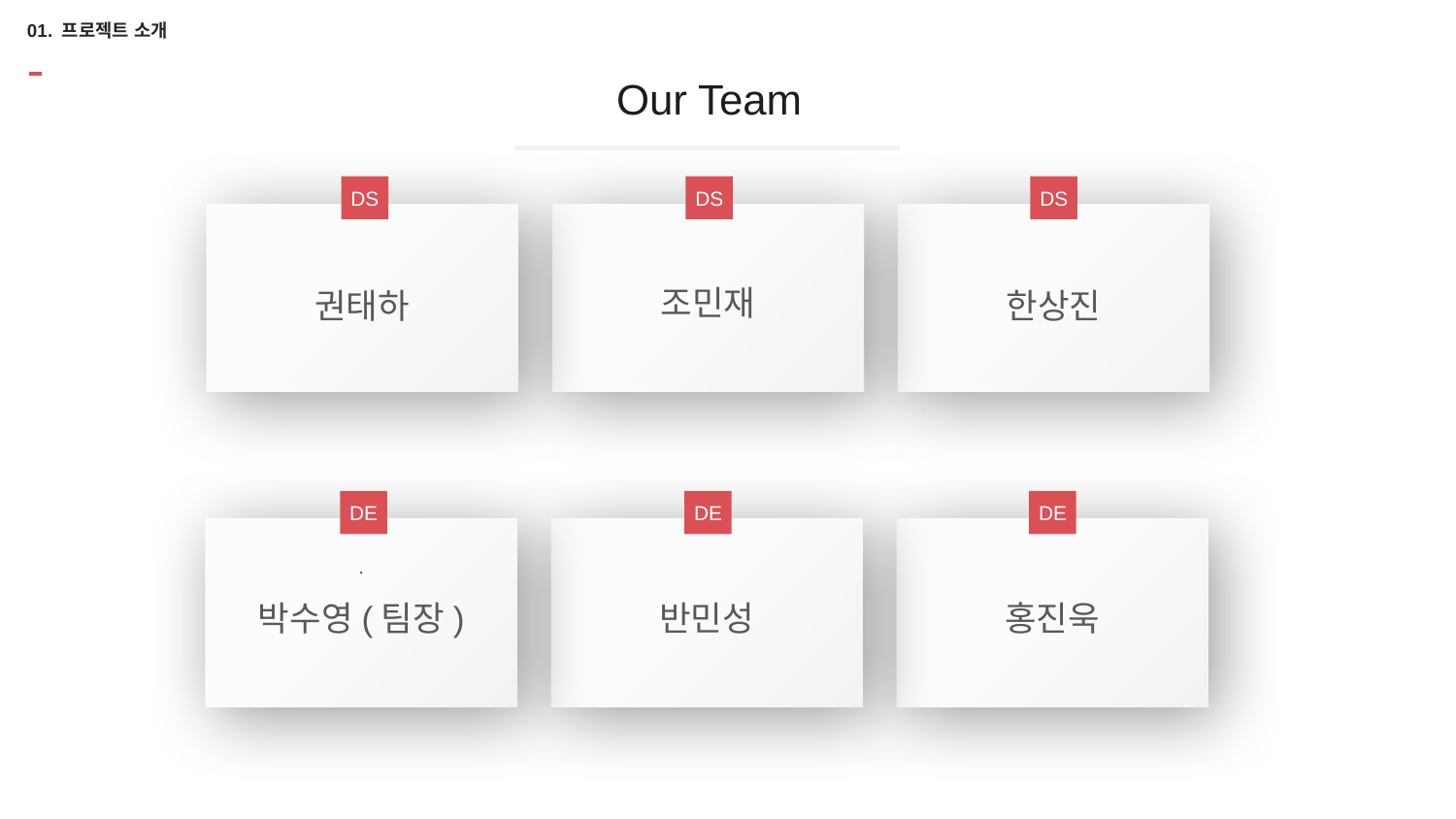

# 01. 프로젝트 소개
Our Team
DS
DS
DS

권태하

조민재

한상진

DE
DE
DE

.

박수영(팀장)

반민성

홍진욱